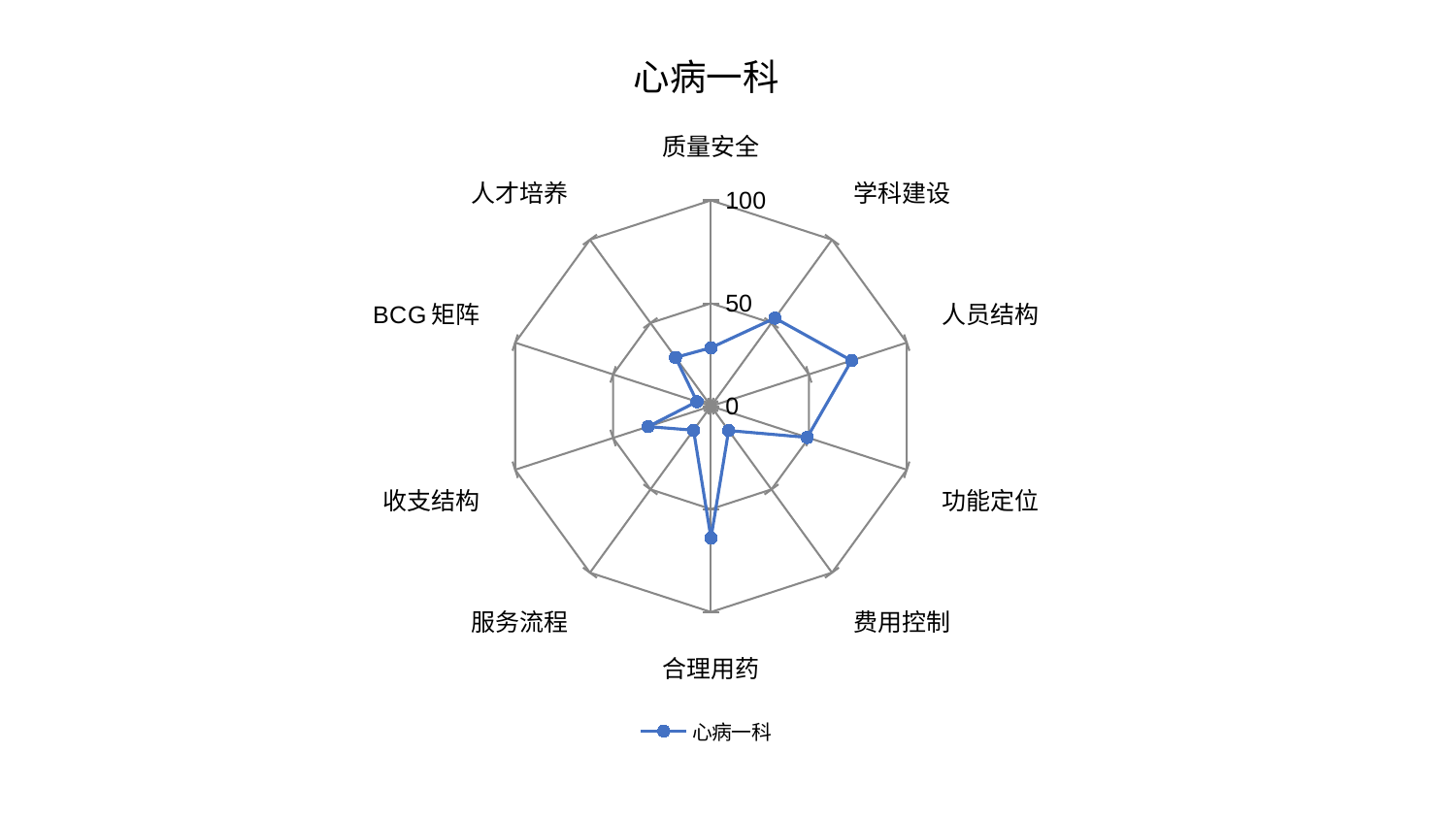

### Chart: 心病一科

| Category | 心病一科 |
|---|---|
| 质量安全 | 28.402885380587197 |
| 学科建设 | 52.9087513911426 |
| 人员结构 | 71.80102454058809 |
| 功能定位 | 49.16465586331476 |
| 费用控制 | 14.630723067270617 |
| 合理用药 | 64.057529021277 |
| 服务流程 | 14.428290667861042 |
| 收支结构 | 32.10964796206293 |
| BCG矩阵 | 7.146927147890625 |
| 人才培养 | 29.307672431883912 |
146